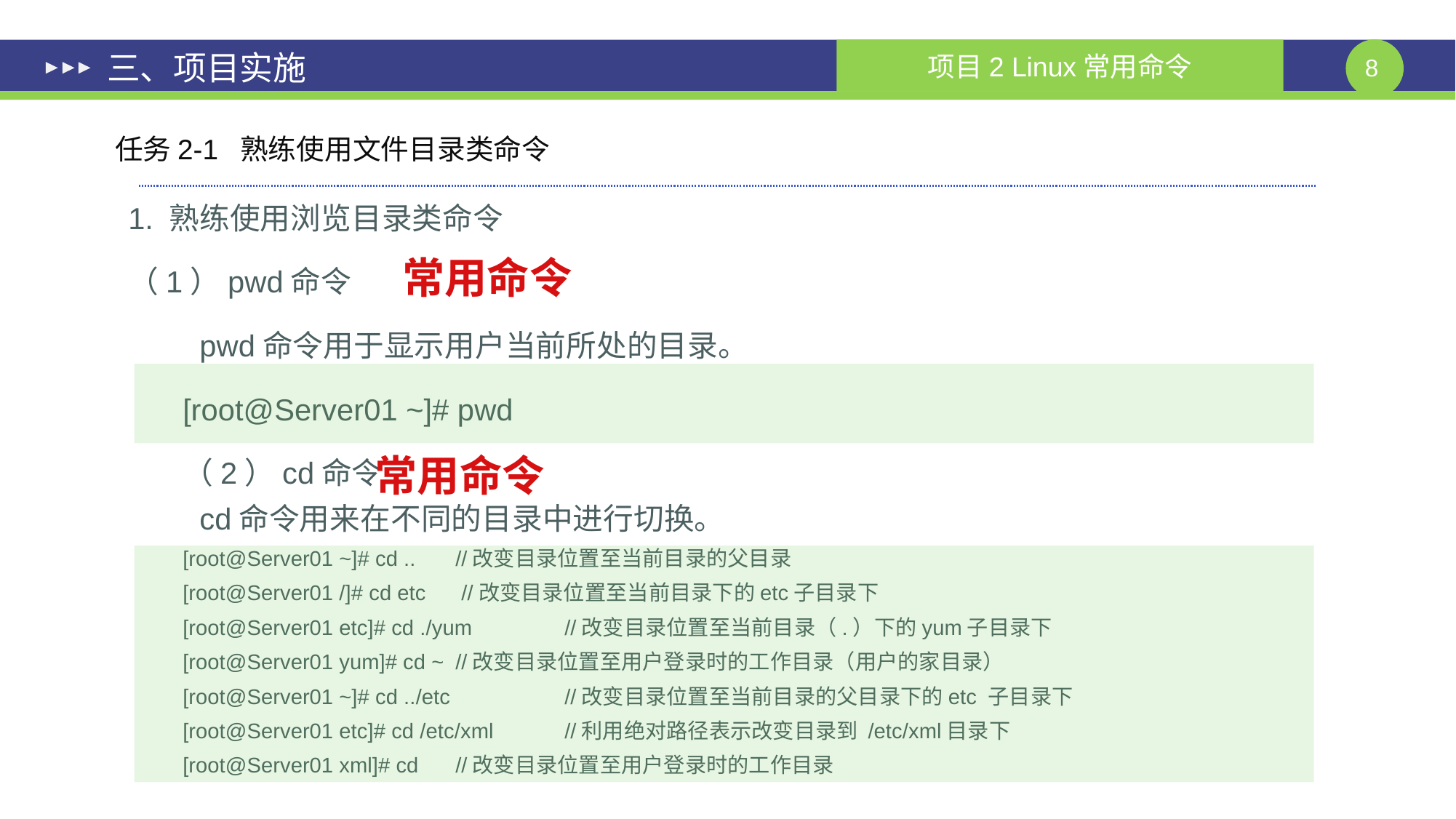

# 三、项目实施
任务2-1  熟练使用文件目录类命令
熟练使用浏览目录类命令
（1）pwd命令
  pwd命令用于显示用户当前所处的目录。
[root@Server01 ~]# pwd
（2）cd命令
  cd命令用来在不同的目录中进行切换。
[root@Server01 ~]# cd ..     	//改变目录位置至当前目录的父目录
[root@Server01 /]# cd etc	 //改变目录位置至当前目录下的etc子目录下
[root@Server01 etc]# cd ./yum  	//改变目录位置至当前目录（.）下的yum子目录下
[root@Server01 yum]# cd ~ 	//改变目录位置至用户登录时的工作目录（用户的家目录）
[root@Server01 ~]# cd ../etc 	//改变目录位置至当前目录的父目录下的etc 子目录下
[root@Server01 etc]# cd /etc/xml	//利用绝对路径表示改变目录到 /etc/xml目录下
[root@Server01 xml]# cd      	//改变目录位置至用户登录时的工作目录

常用命令

常用命令